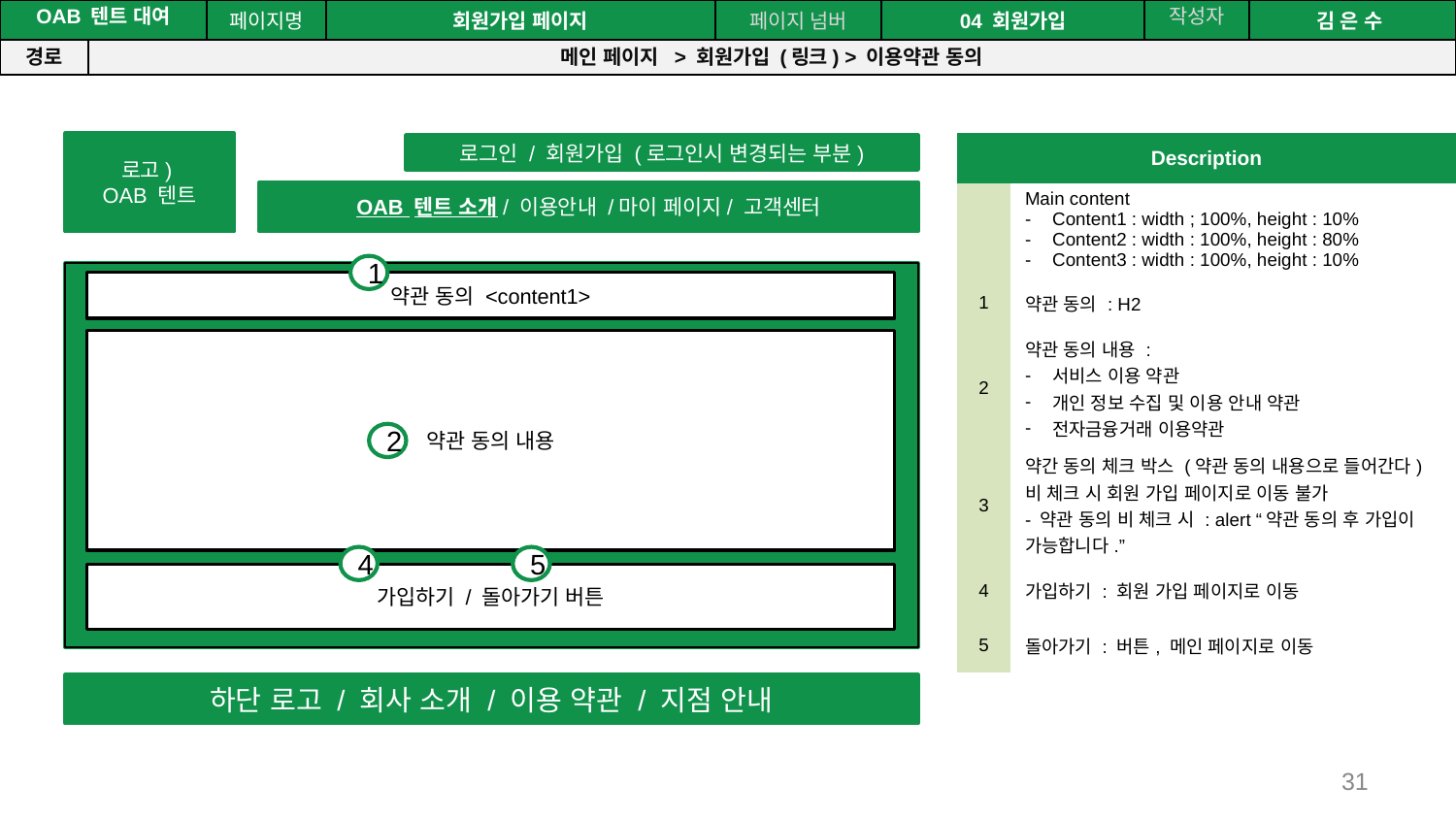

공간(오피스) 대여 시스템
| OAB 텐트 대여 |  | 페이지명 | 회원가입 페이지 | 페이지 넘버 | 04 회원가입 | 작성자 | 김 은 수 |
| --- | --- | --- | --- | --- | --- | --- | --- |
| 경로 | 메인 페이지 > 회원가입 (링크) > 이용약관 동의 |  |  |  |  |  |  |
로고)
OAB 텐트
로그인 / 회원가입 (로그인시 변경되는 부분)
OAB 텐트 소개/ 이용안내 /마이 페이지/ 고객센터

하단 로고 / 회사 소개 / 이용 약관 / 지점 안내
| Description |  |
| --- | --- |
|  | Main content Content1 : width ; 100%, height : 10% Content2 : width : 100%, height : 80% Content3 : width : 100%, height : 10% |
| 1 | 약관 동의 : H2 |
| 2 | 약관 동의 내용 : 서비스 이용 약관 개인 정보 수집 및 이용 안내 약관 전자금융거래 이용약관 |
| 3 | 약간 동의 체크 박스 (약관 동의 내용으로 들어간다) 비 체크 시 회원 가입 페이지로 이동 불가 - 약관 동의 비 체크 시 : alert “약관 동의 후 가입이 가능합니다.” |
| 4 | 가입하기 : 회원 가입 페이지로 이동 |
| 5 | 돌아가기 : 버튼, 메인 페이지로 이동 |
1
약관 동의 <content1>
약관 동의 내용
2
4
5
가입하기 / 돌아가기 버튼
31